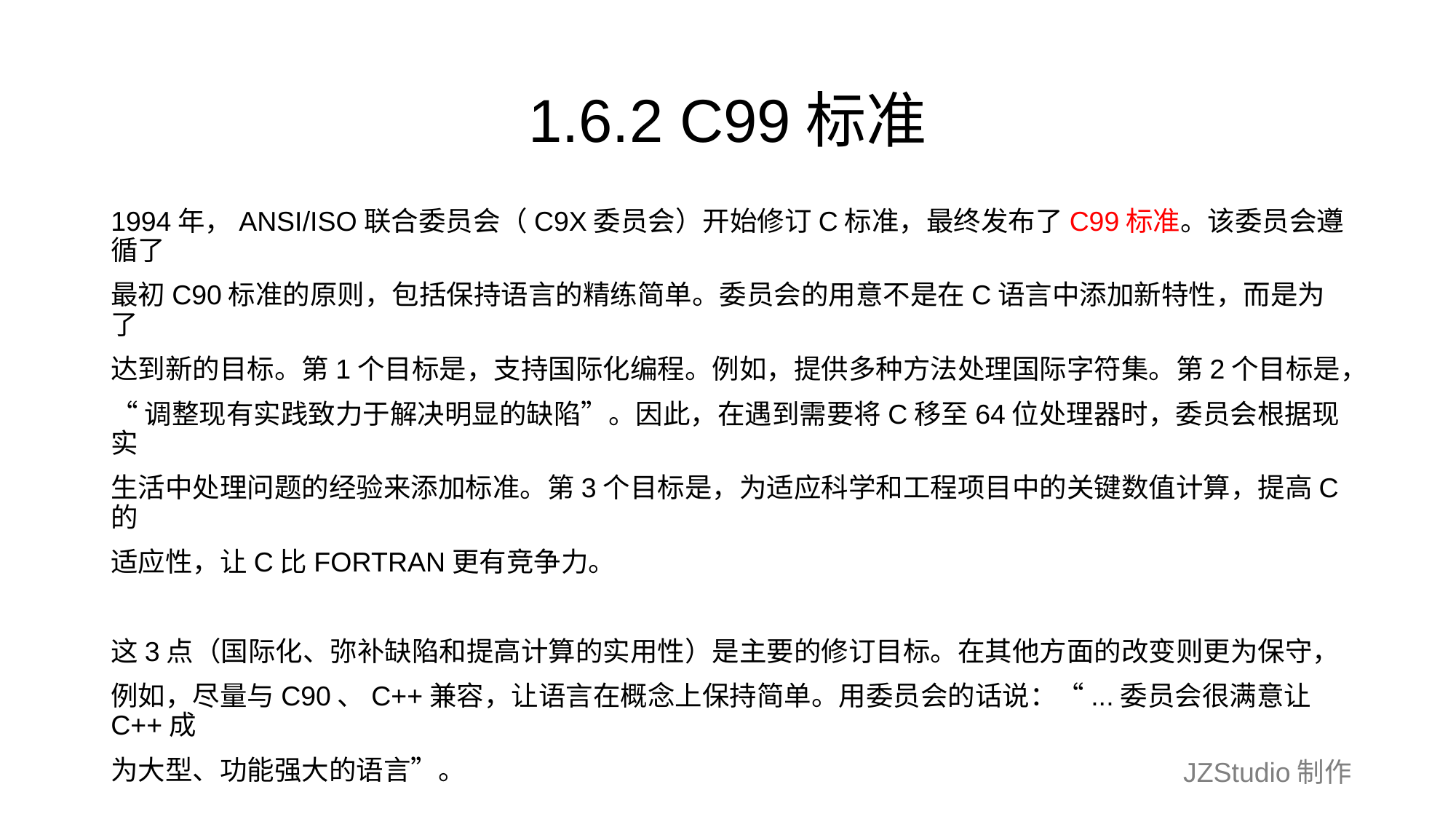

# 1.6.2 C99标准
1994年，ANSI/ISO联合委员会（C9X委员会）开始修订C标准，最终发布了C99标准。该委员会遵循了
最初C90标准的原则，包括保持语言的精练简单。委员会的用意不是在C语言中添加新特性，而是为了
达到新的目标。第1个目标是，支持国际化编程。例如，提供多种方法处理国际字符集。第2个目标是，
“调整现有实践致力于解决明显的缺陷”。因此，在遇到需要将C移至64位处理器时，委员会根据现实
生活中处理问题的经验来添加标准。第3个目标是，为适应科学和工程项目中的关键数值计算，提高C的
适应性，让C比FORTRAN更有竞争力。

这3点（国际化、弥补缺陷和提高计算的实用性）是主要的修订目标。在其他方面的改变则更为保守，
例如，尽量与C90、C++兼容，让语言在概念上保持简单。用委员会的话说：“...委员会很满意让C++成
为大型、功能强大的语言”。